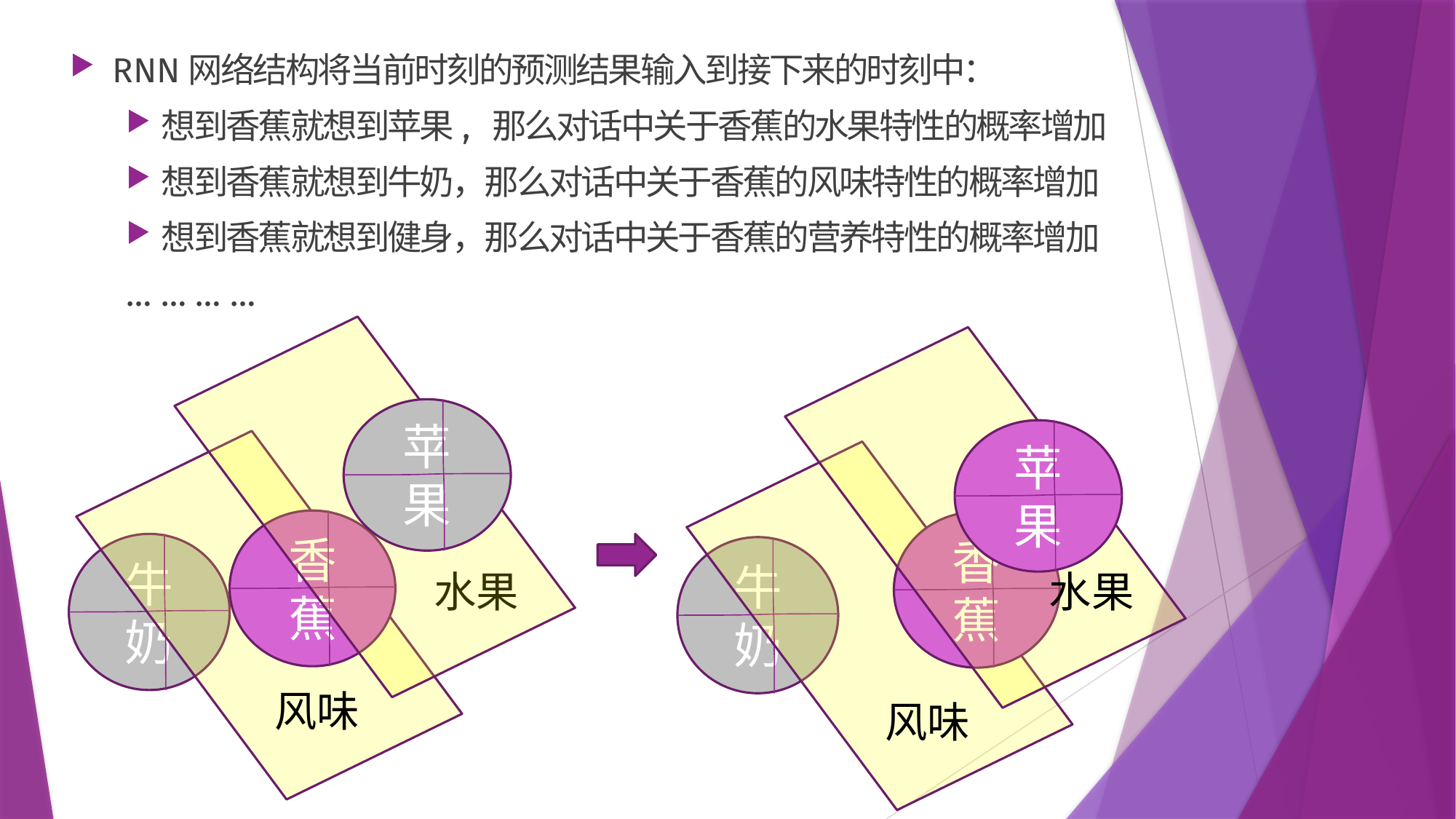

RNN网络结构将当前时刻的预测结果输入到接下来的时刻中：
想到香蕉就想到苹果,  那么对话中关于香蕉的水果特性的概率增加
想到香蕉就想到牛奶，那么对话中关于香蕉的风味特性的概率增加
想到香蕉就想到健身，那么对话中关于香蕉的营养特性的概率增加
… … … …

苹果
苹果

香蕉
香蕉
牛奶

牛奶
水果
水果
风味
风味